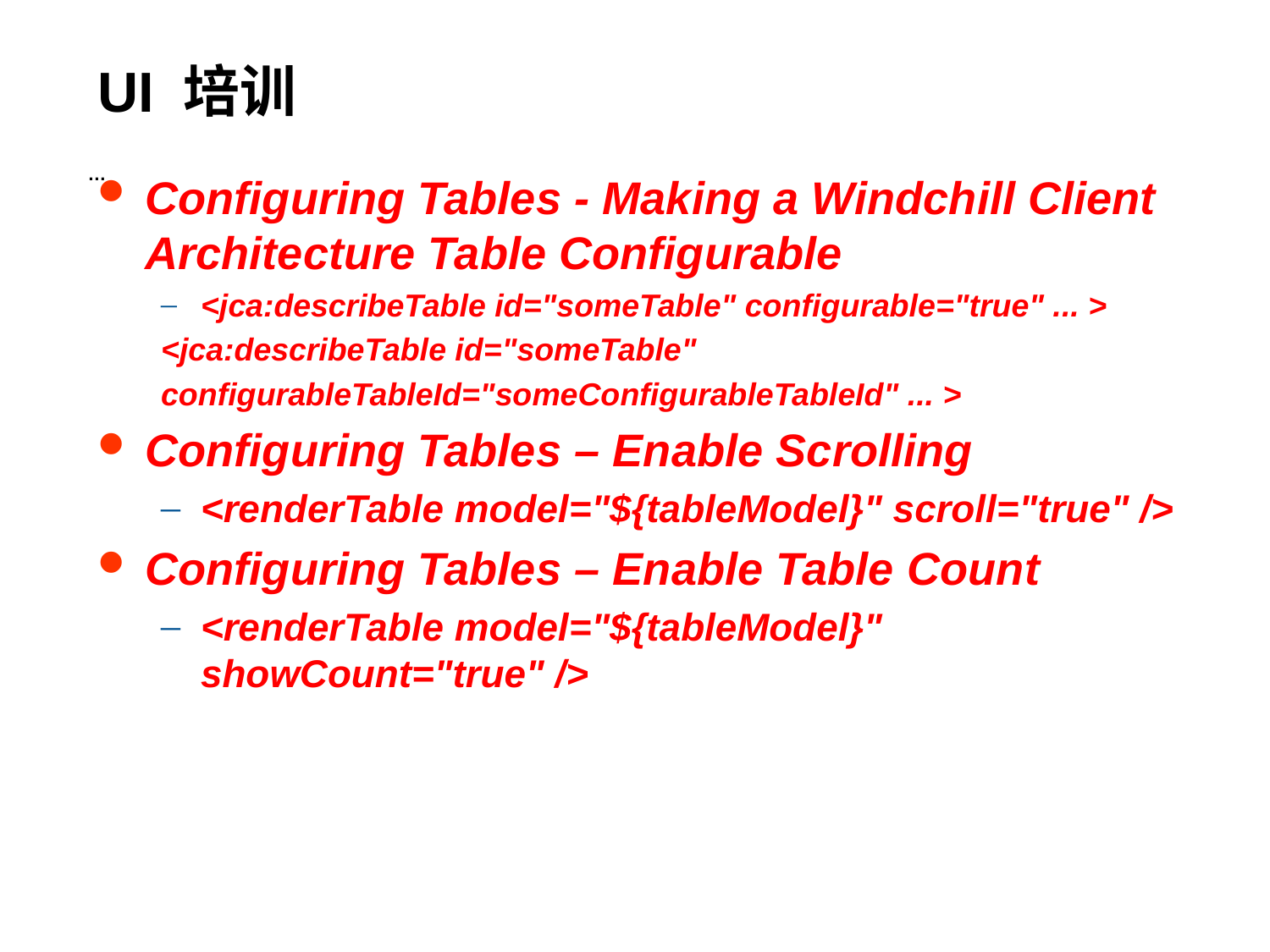

# UI 培训
…

Configuring Tables - Making a Windchill Client Architecture Table Configurable
<jca:describeTable id="someTable" configurable="true" ... >
<jca:describeTable id="someTable"
configurableTableId="someConfigurableTableId" ... >
Configuring Tables – Enable Scrolling
<renderTable model="${tableModel}" scroll="true" />
Configuring Tables – Enable Table Count
<renderTable model="${tableModel}" showCount="true" />